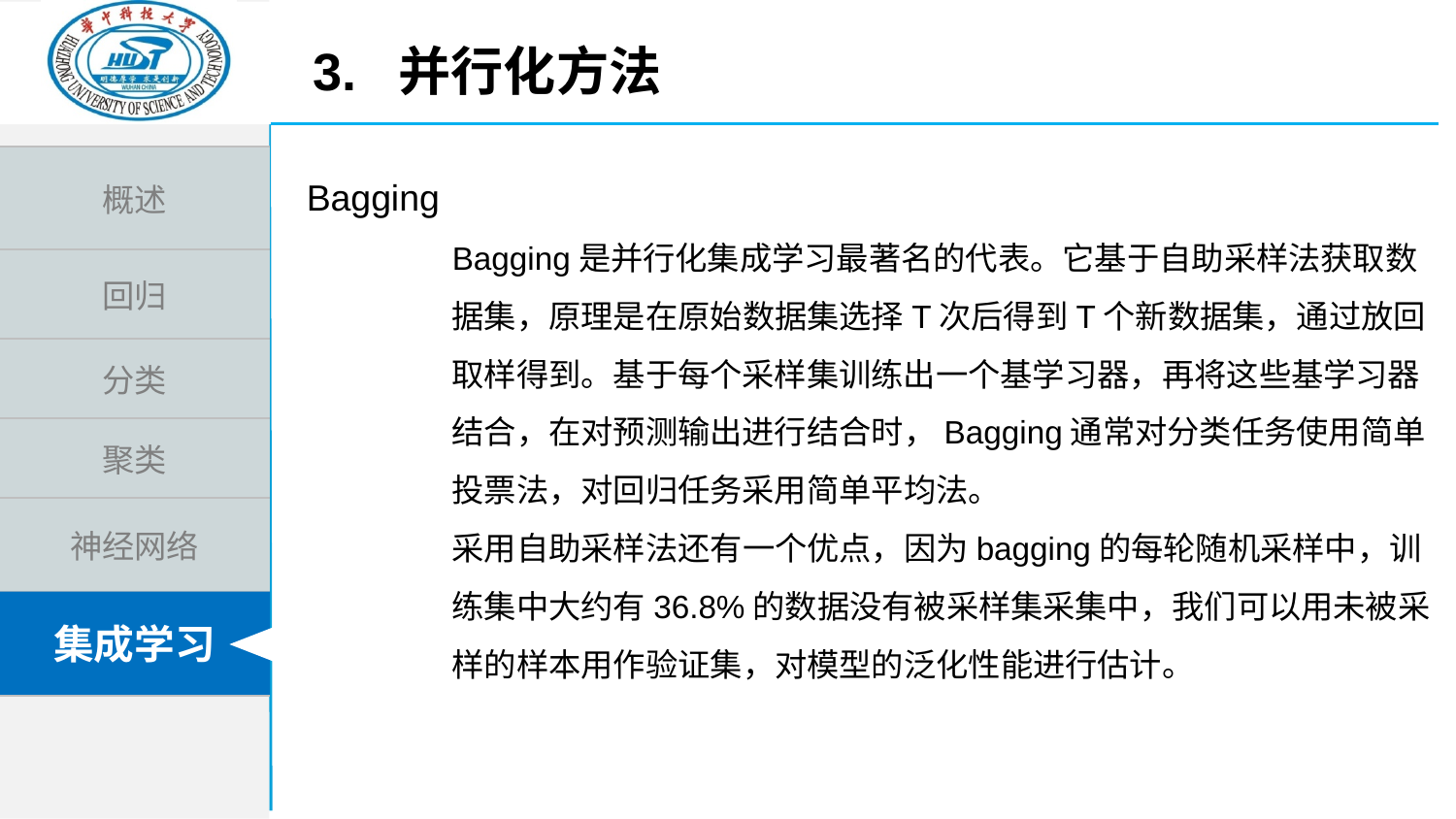

3.  并行化方法

Bagging
Bagging是并行化集成学习最著名的代表。它基于自助采样法获取数据集，原理是在原始数据集选择T次后得到T个新数据集，通过放回取样得到。基于每个采样集训练出一个基学习器，再将这些基学习器结合，在对预测输出进行结合时，Bagging通常对分类任务使用简单投票法，对回归任务采用简单平均法。
采用自助采样法还有一个优点，因为bagging的每轮随机采样中，训练集中大约有36.8%的数据没有被采样集采集中，我们可以用未被采样的样本用作验证集，对模型的泛化性能进行估计。